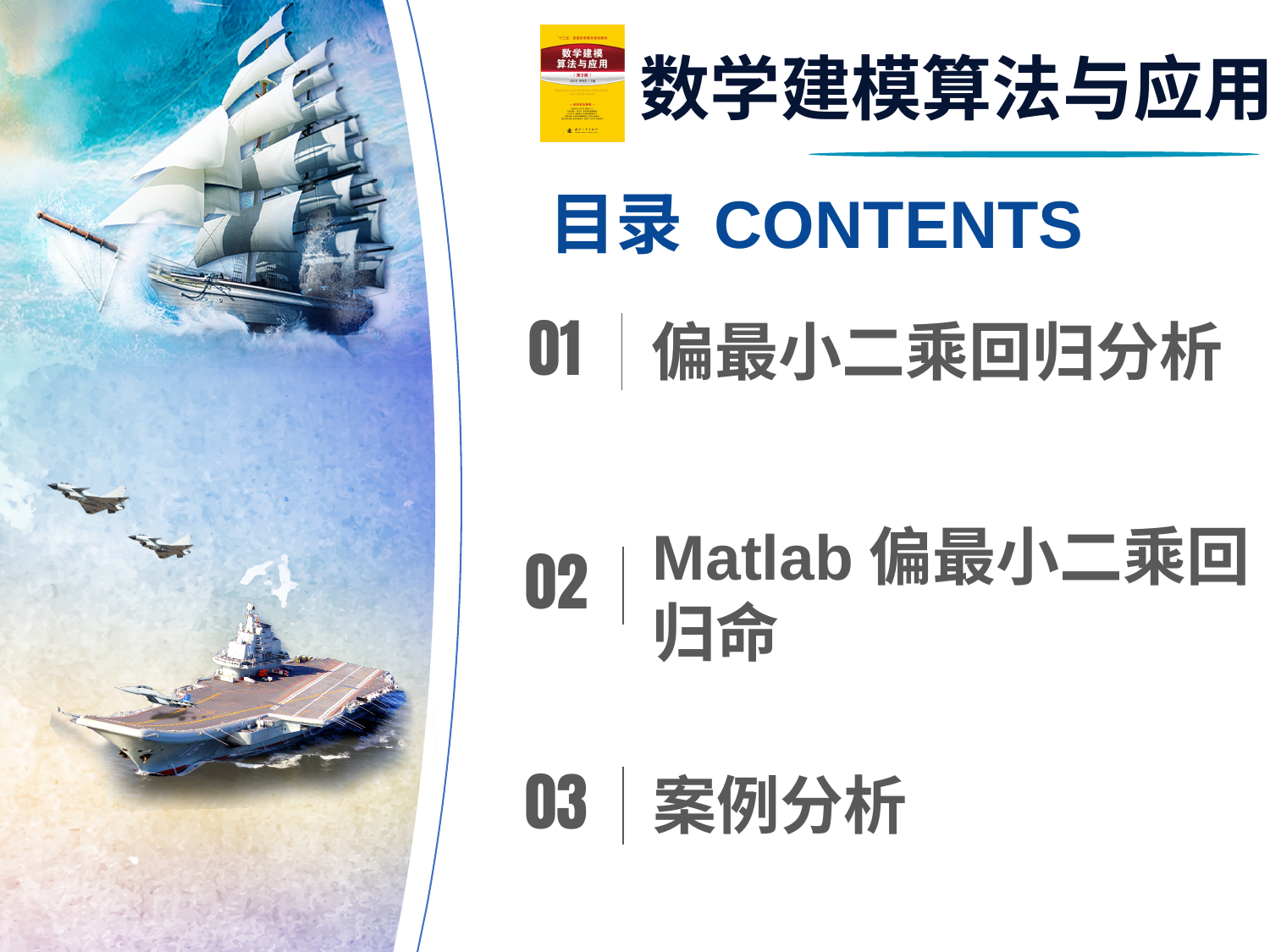

目录 CONTENTS
01
偏最小二乘回归分析
Matlab偏最小二乘回归命
02
03
案例分析